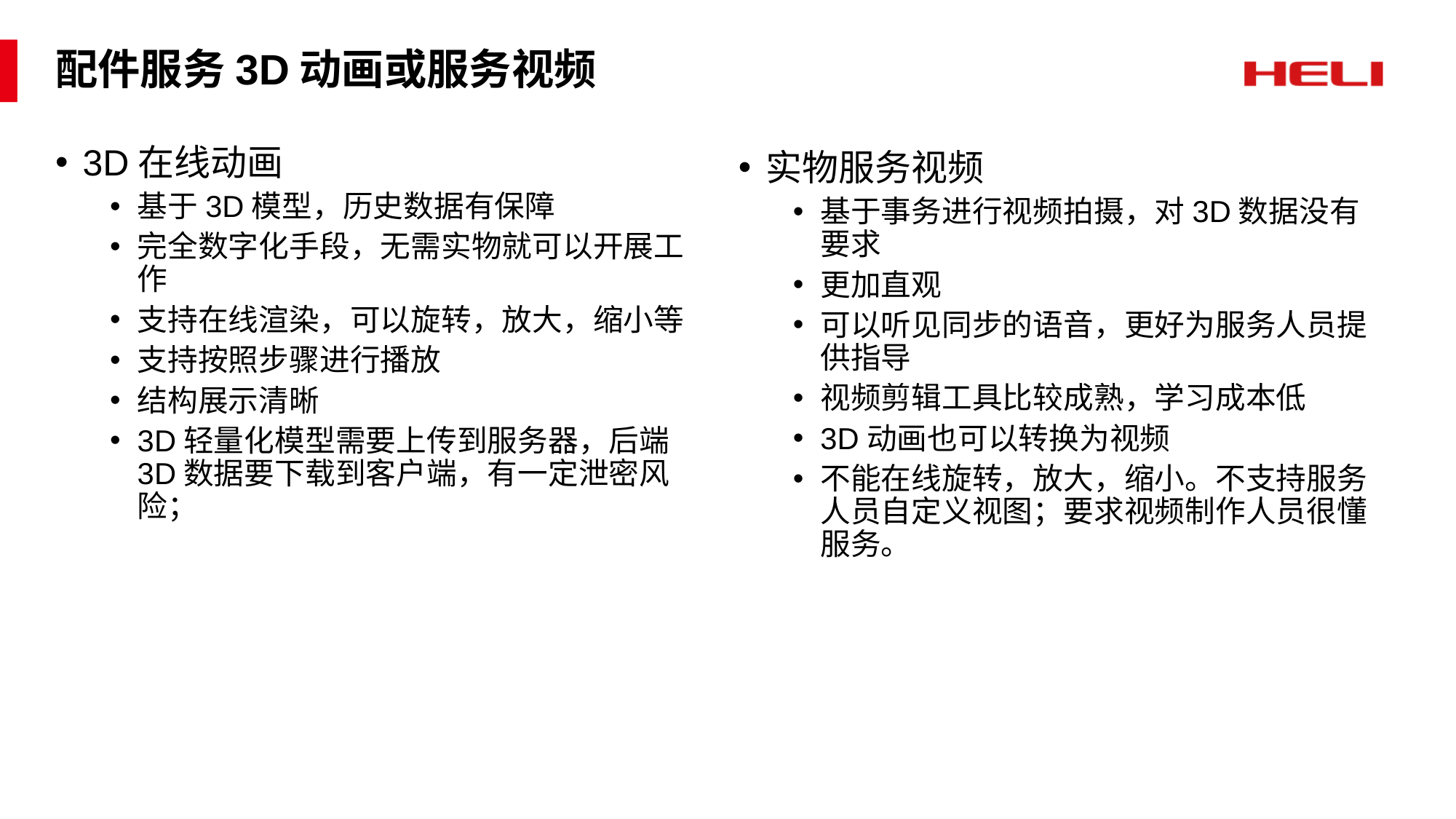

# 配件服务3D动画或服务视频
3D在线动画
基于3D模型，历史数据有保障
完全数字化手段，无需实物就可以开展工作
支持在线渲染，可以旋转，放大，缩小等
支持按照步骤进行播放
结构展示清晰
3D轻量化模型需要上传到服务器，后端3D数据要下载到客户端，有一定泄密风险；
实物服务视频
基于事务进行视频拍摄，对3D数据没有要求
更加直观
可以听见同步的语音，更好为服务人员提供指导
视频剪辑工具比较成熟，学习成本低
3D动画也可以转换为视频
不能在线旋转，放大，缩小。不支持服务人员自定义视图；要求视频制作人员很懂服务。